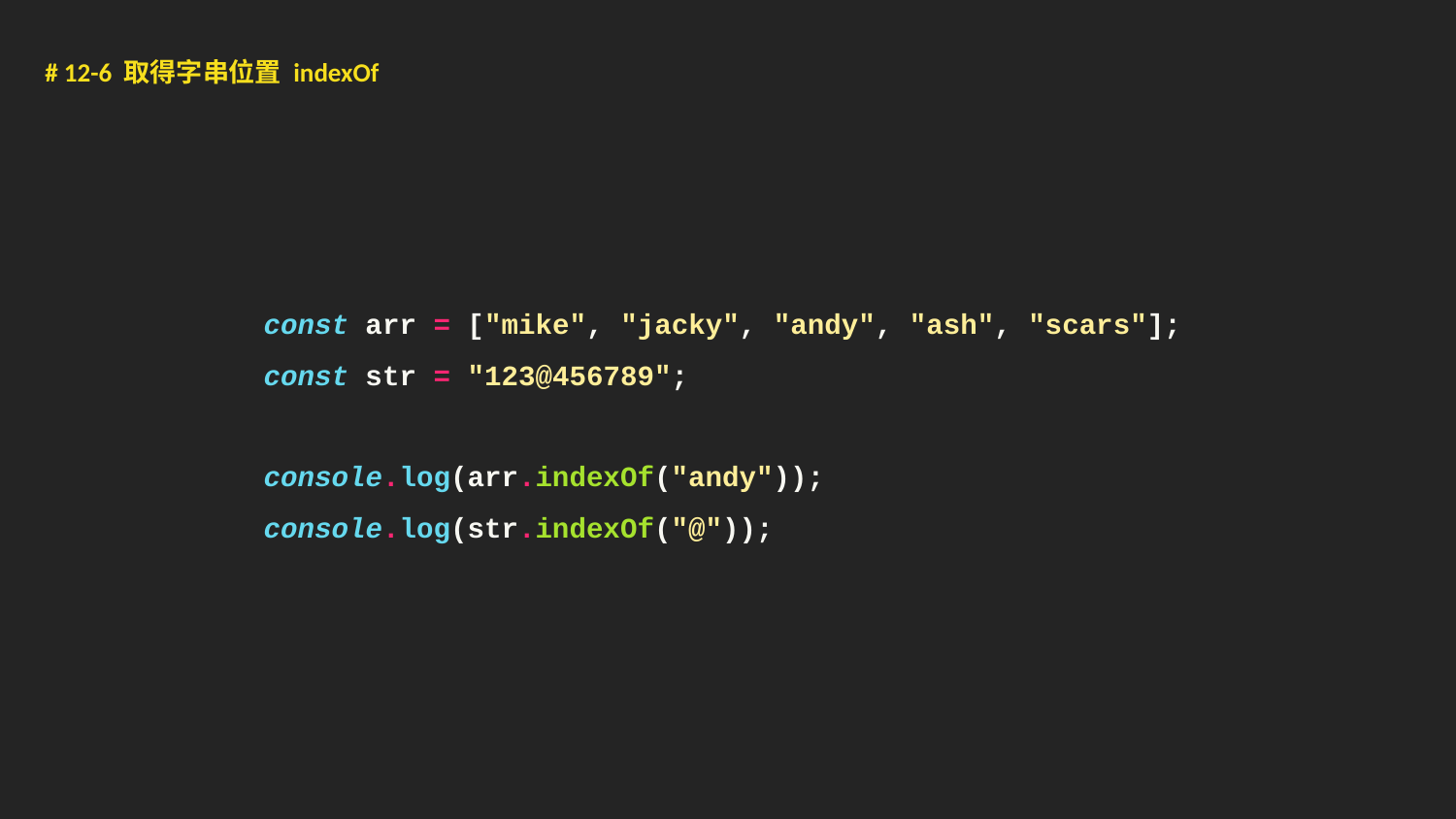

# 12-6 取得字串位置 indexOf
const arr = ["mike", "jacky", "andy", "ash", "scars"];
const str = "123@456789";

console.log(arr.indexOf("andy"));
console.log(str.indexOf("@"));